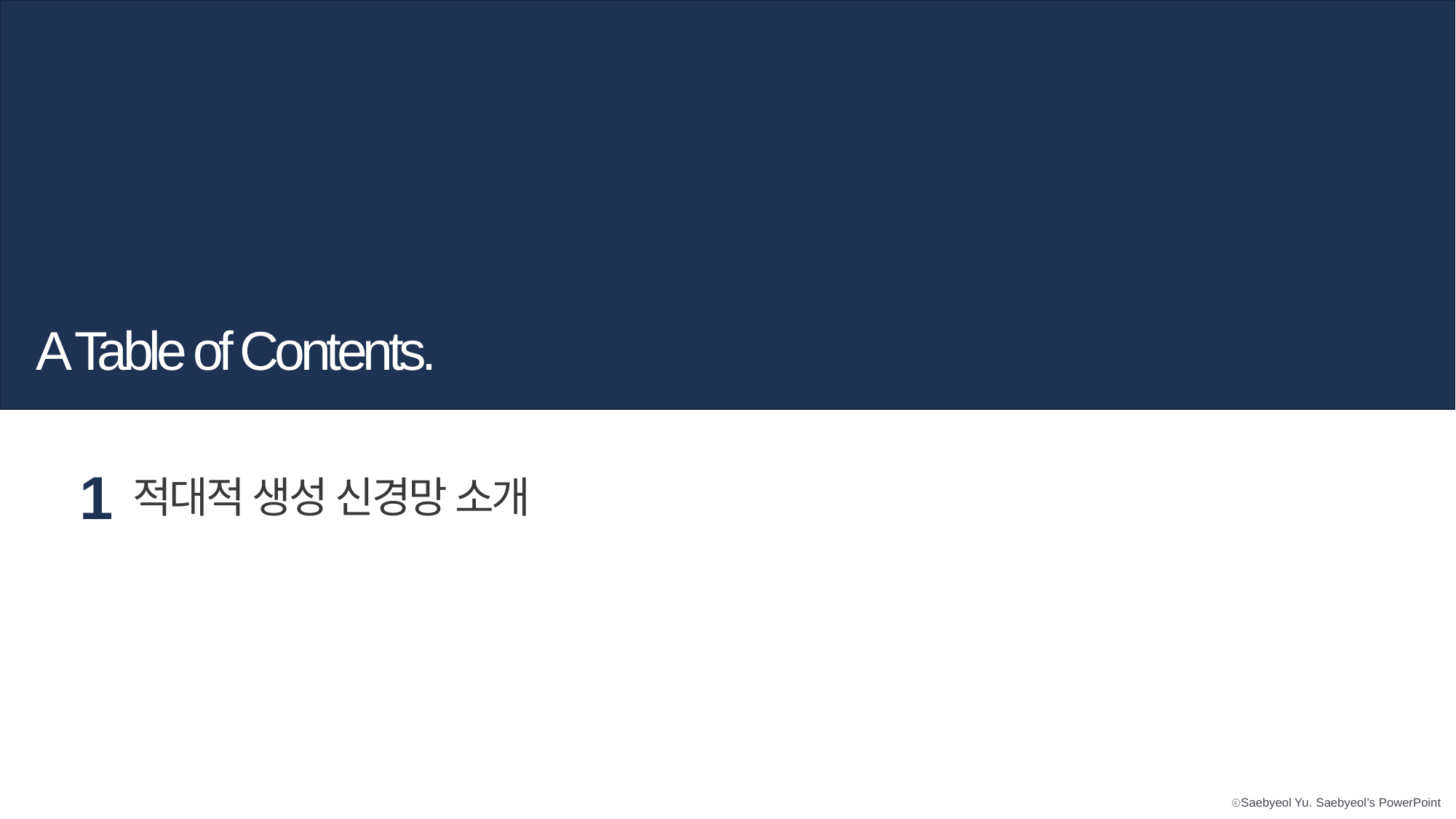

A Table of Contents.
1
적대적 생성 신경망 소개